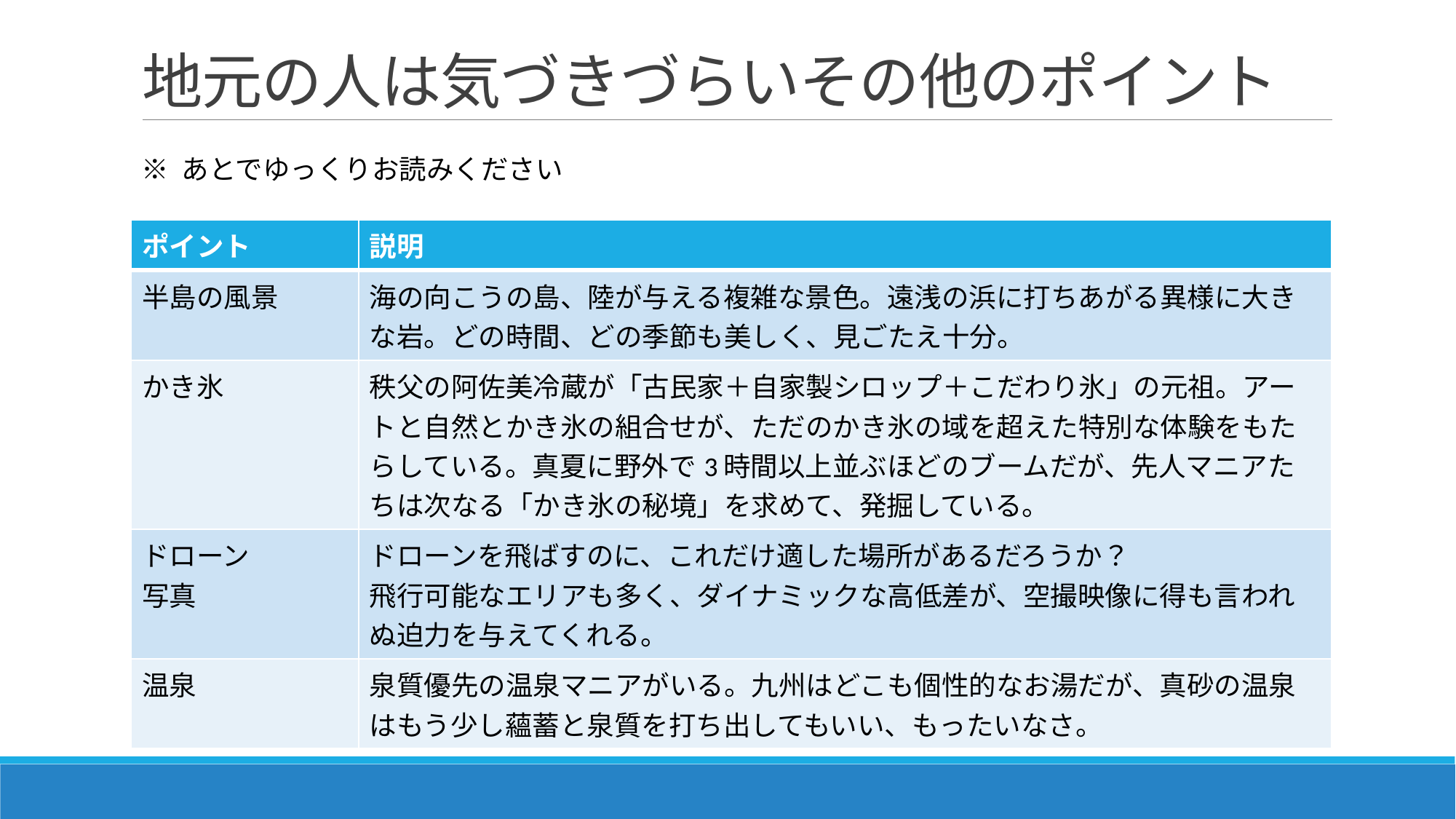

# 地元の人は気づきづらいその他のポイント
※ あとでゆっくりお読みください
| ポイント | 説明 |
| --- | --- |
| 半島の風景 | 海の向こうの島、陸が与える複雑な景色。遠浅の浜に打ちあがる異様に大きな岩。どの時間、どの季節も美しく、見ごたえ十分。 |
| かき氷 | 秩父の阿佐美冷蔵が「古民家＋自家製シロップ＋こだわり氷」の元祖。アートと自然とかき氷の組合せが、ただのかき氷の域を超えた特別な体験をもたらしている。真夏に野外で3時間以上並ぶほどのブームだが、先人マニアたちは次なる「かき氷の秘境」を求めて、発掘している。 |
| ドローン 写真 | ドローンを飛ばすのに、これだけ適した場所があるだろうか？ 飛行可能なエリアも多く、ダイナミックな高低差が、空撮映像に得も言われぬ迫力を与えてくれる。 |
| 温泉 | 泉質優先の温泉マニアがいる。九州はどこも個性的なお湯だが、真砂の温泉はもう少し蘊蓄と泉質を打ち出してもいい、もったいなさ。 |